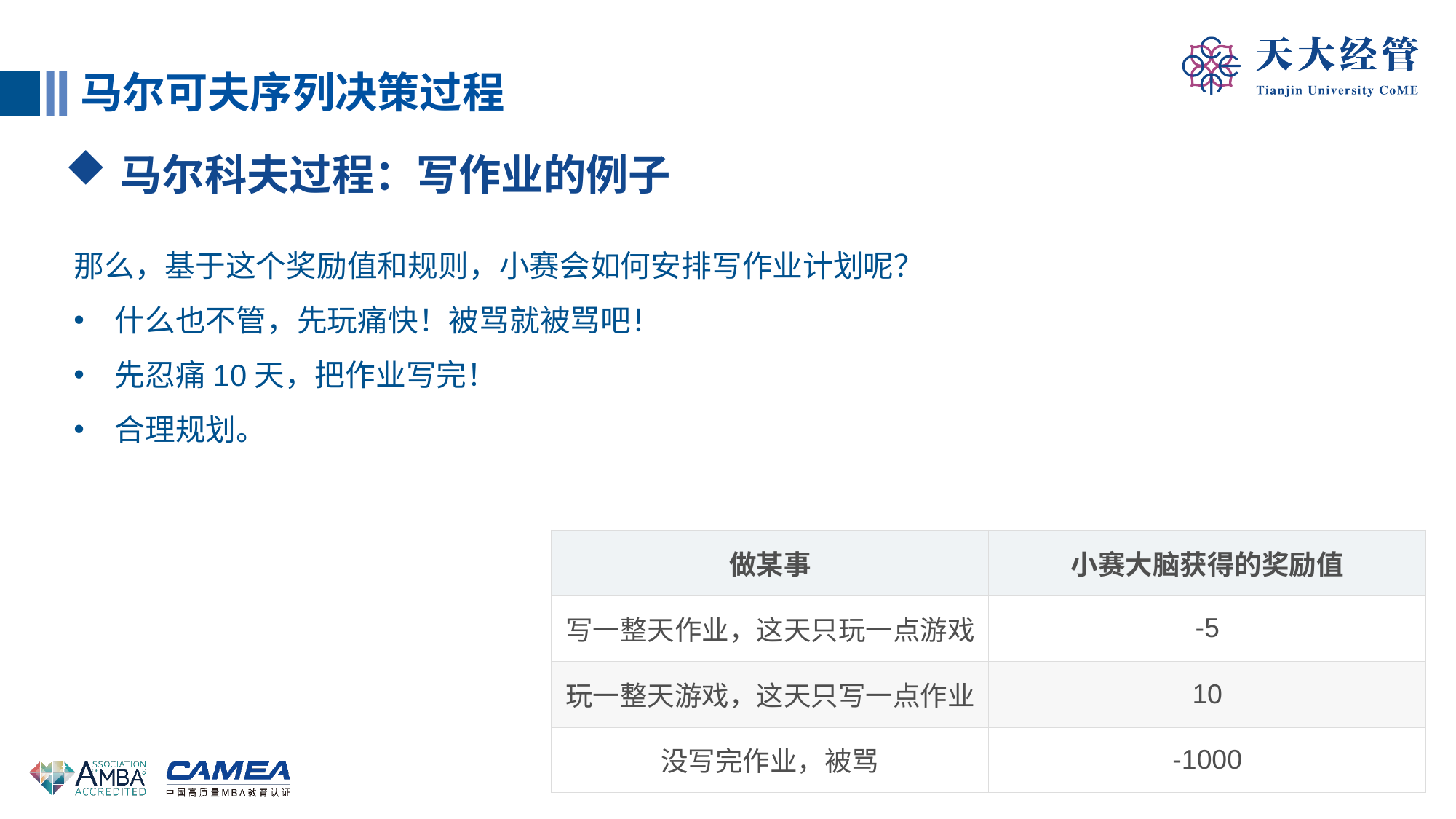

马尔可夫序列决策过程

马尔科夫过程：写作业的例子
那么，基于这个奖励值和规则，小赛会如何安排写作业计划呢？
什么也不管，先玩痛快！被骂就被骂吧！
先忍痛10天，把作业写完！
合理规划。
| 做某事 | 小赛大脑获得的奖励值 |
| --- | --- |
| 写一整天作业，这天只玩一点游戏 | -5 |
| 玩一整天游戏，这天只写一点作业 | 10 |
| 没写完作业，被骂 | -1000 |